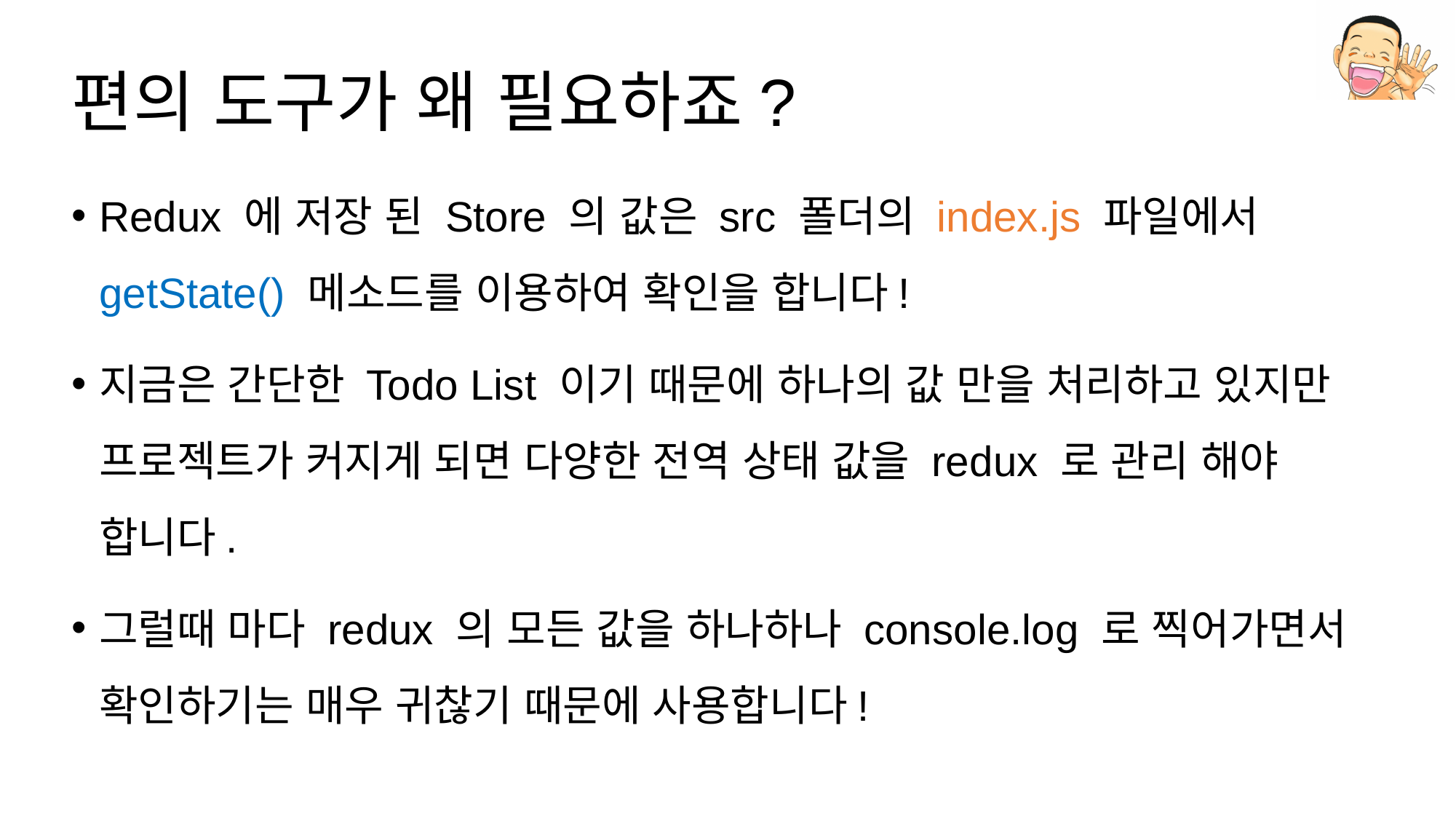

# 편의 도구가 왜 필요하죠?
Redux 에 저장 된 Store 의 값은 src 폴더의 index.js 파일에서 getState() 메소드를 이용하여 확인을 합니다!
지금은 간단한 Todo List 이기 때문에 하나의 값 만을 처리하고 있지만 프로젝트가 커지게 되면 다양한 전역 상태 값을 redux 로 관리 해야 합니다.
그럴때 마다 redux 의 모든 값을 하나하나 console.log 로 찍어가면서 확인하기는 매우 귀찮기 때문에 사용합니다!